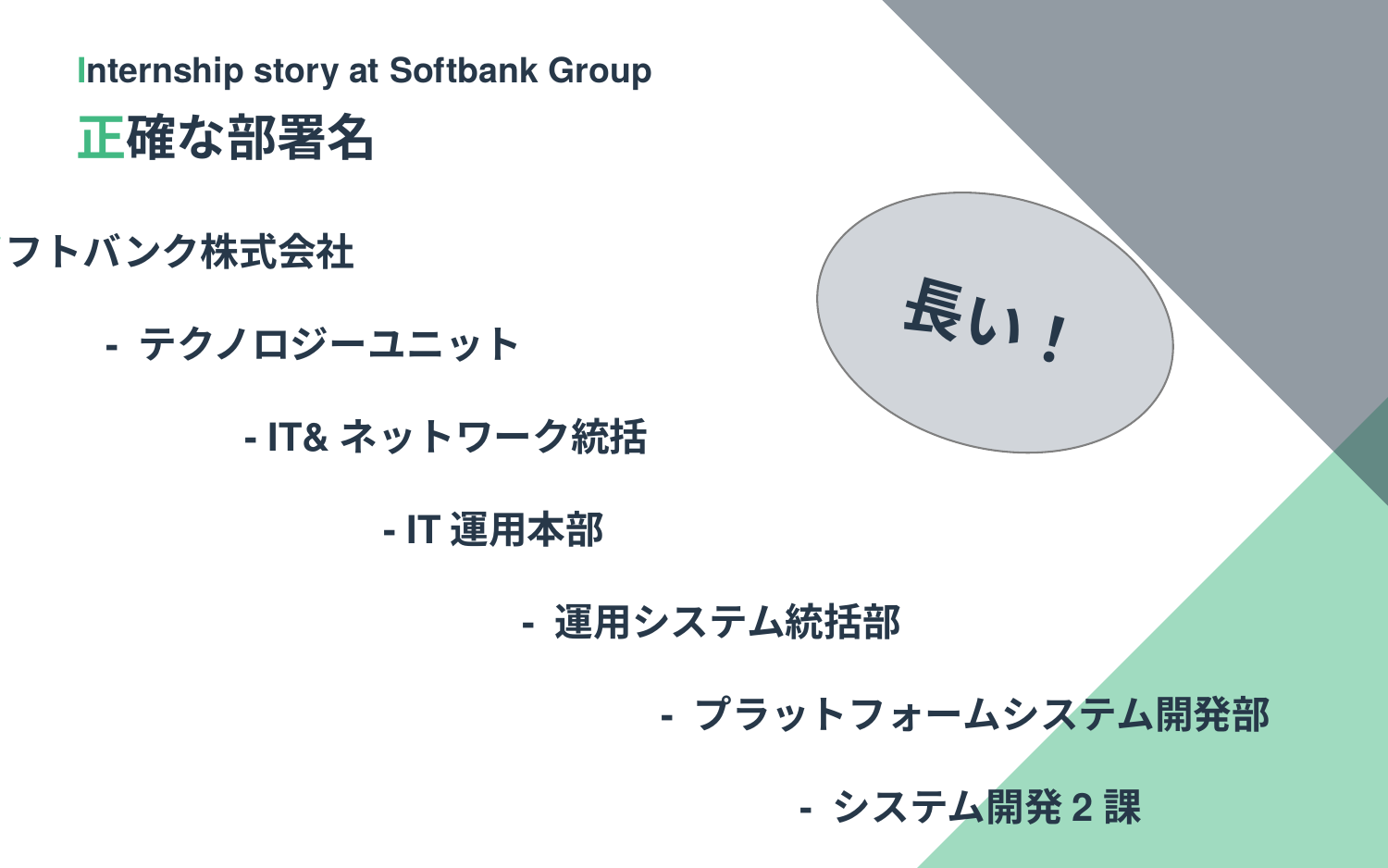

Internship story at Softbank Group
正確な部署名
ソフトバンク株式会社
	- テクノロジーユニット
		- IT&ネットワーク統括
			- IT運用本部
				- 運用システム統括部
					- プラットフォームシステム開発部
						- システム開発2課
長い！